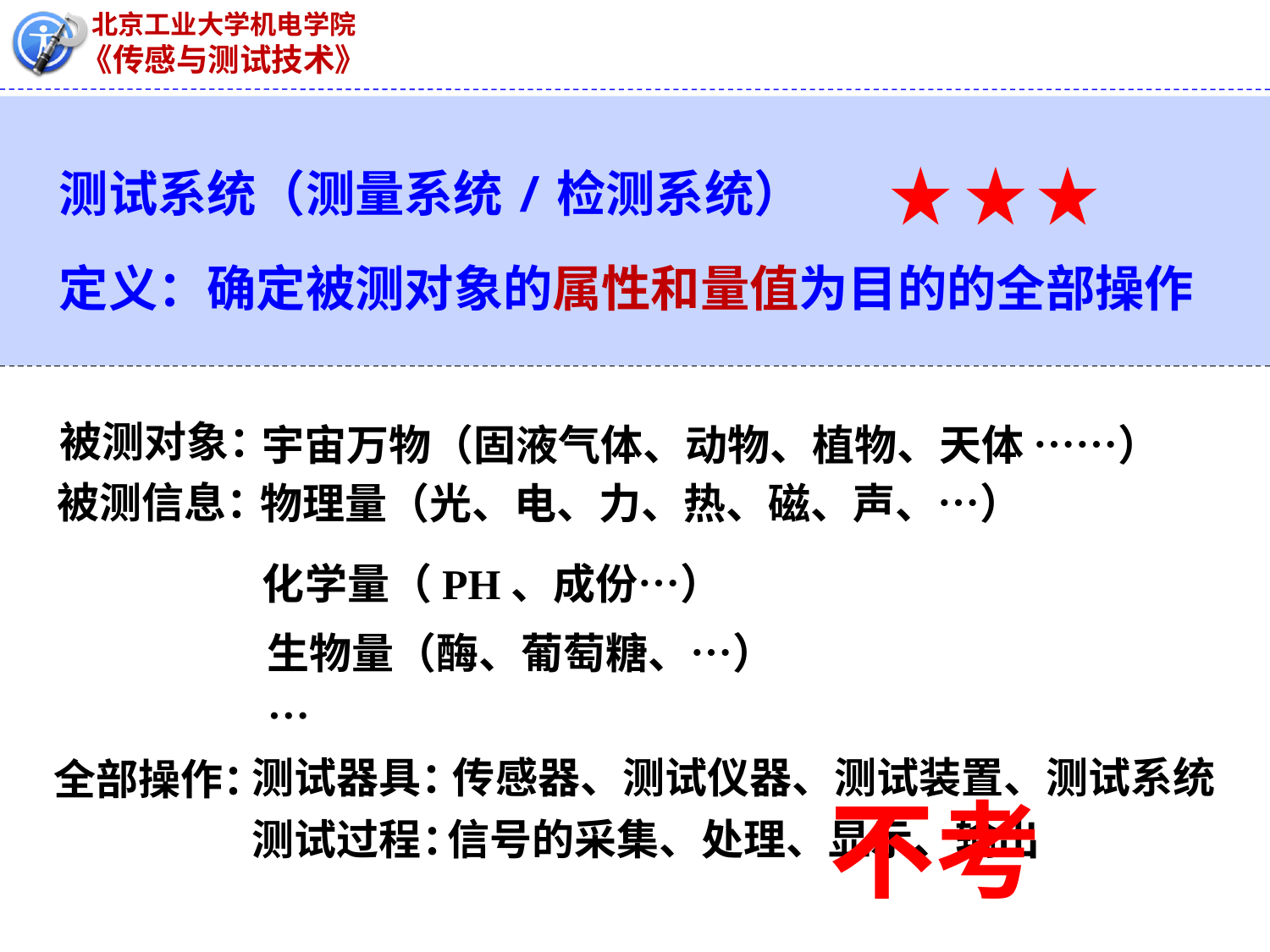

§1.1 测试系统的基本概念

测试系统（测量系统/检测系统）

定义：确定被测对象的属性和量值为目的的全部操作
被测对象：
宇宙万物（固液气体、动物、植物、天体 ……）
被测信息：
物理量（光、电、力、热、磁、声、…）
化学量（PH、成份…）
生物量（酶、葡萄糖、…）
…
测试器具：
传感器、测试仪器、测试装置、测试系统
全部操作：
测试过程：
信号的采集、处理、显示、输出
不考